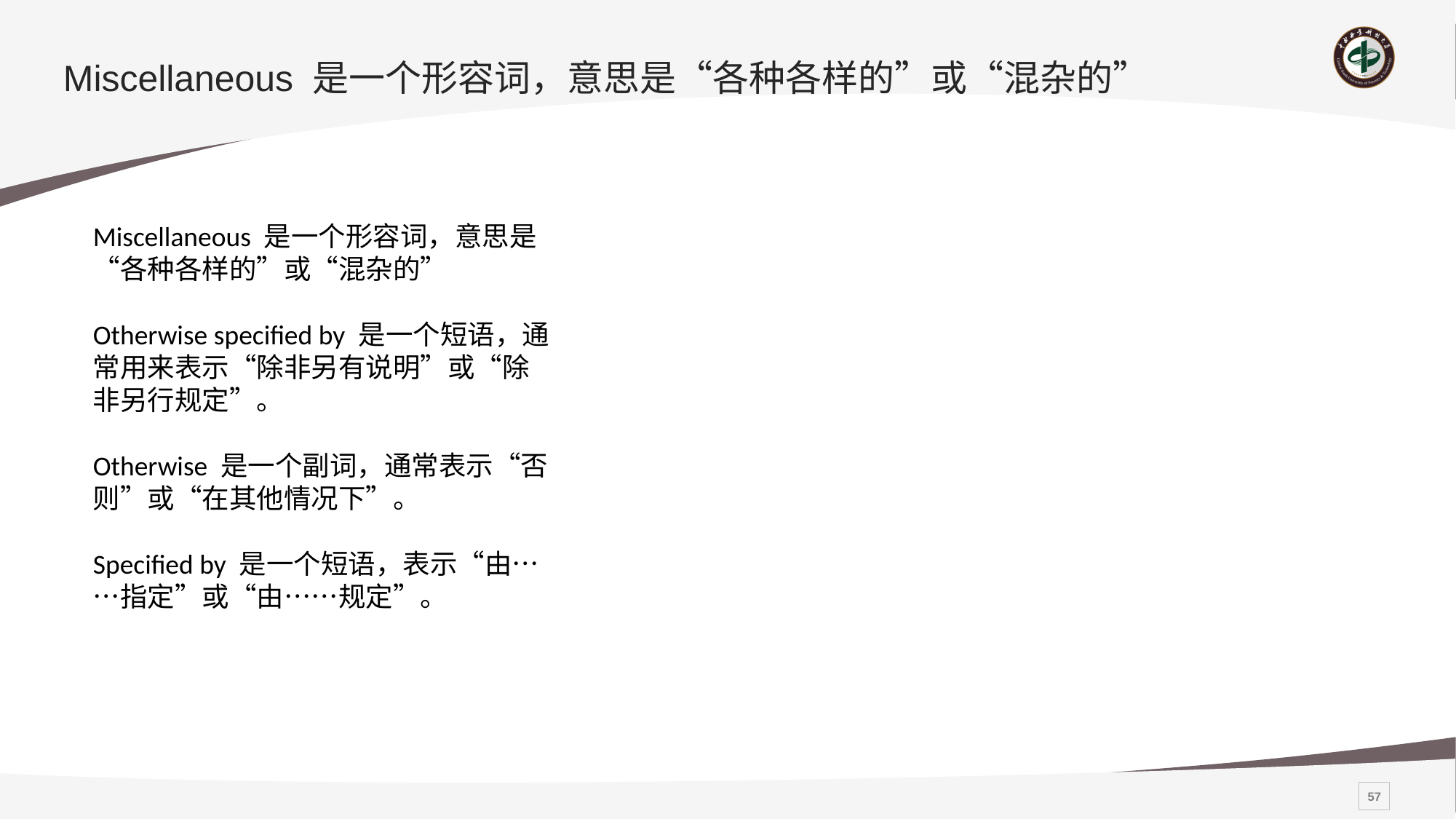

# Miscellaneous 是一个形容词，意思是“各种各样的”或“混杂的”
Miscellaneous 是一个形容词，意思是“各种各样的”或“混杂的”

Otherwise specified by 是一个短语，通常用来表示“除非另有说明”或“除非另行规定”。

Otherwise 是一个副词，通常表示“否则”或“在其他情况下”。

Specified by 是一个短语，表示“由……指定”或“由……规定”。